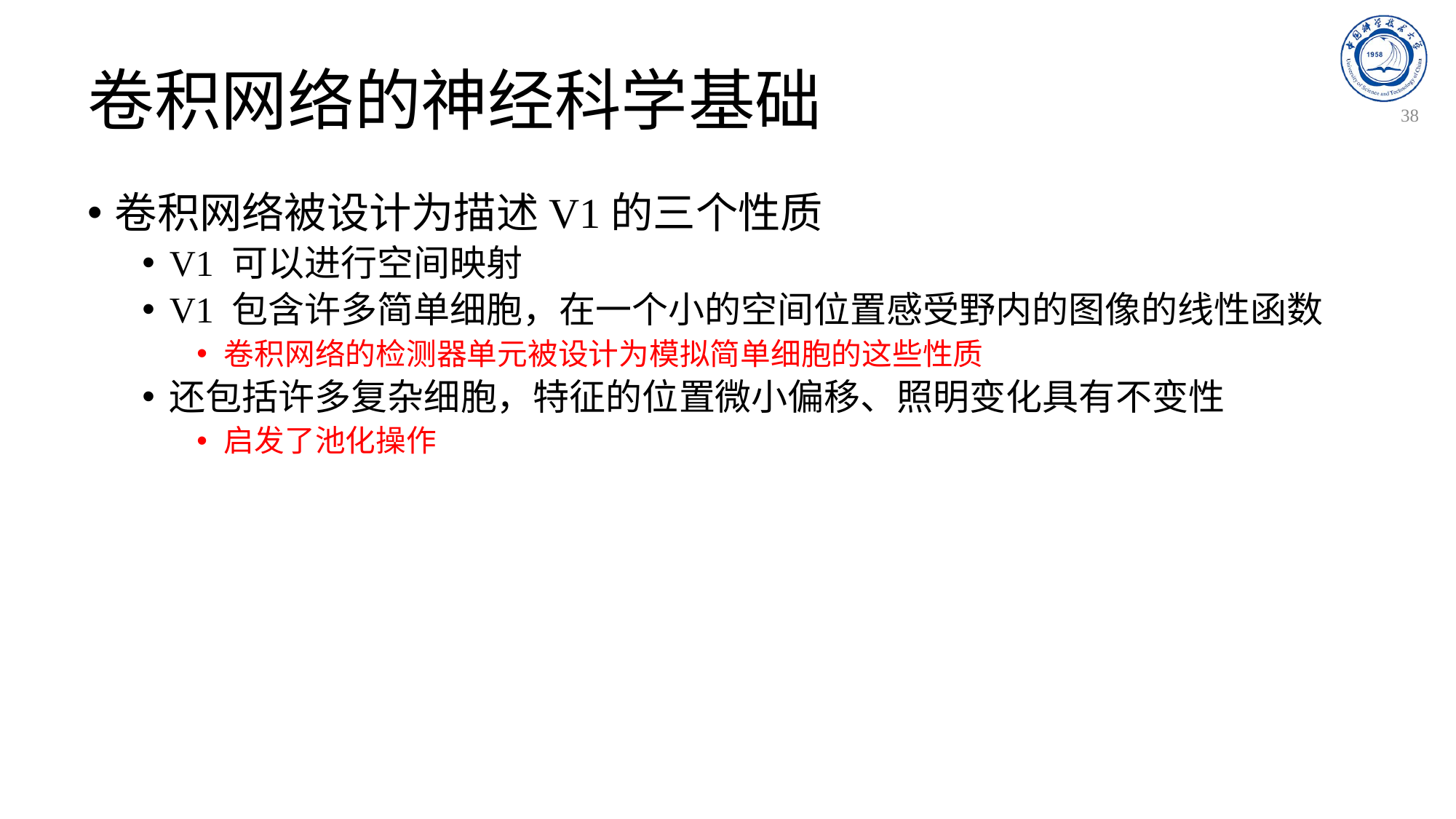

# 卷积网络的神经科学基础
38
卷积网络被设计为描述V1的三个性质
V1 可以进行空间映射
V1 包含许多简单细胞，在一个小的空间位置感受野内的图像的线性函数
卷积网络的检测器单元被设计为模拟简单细胞的这些性质
还包括许多复杂细胞，特征的位置微小偏移、照明变化具有不变性
启发了池化操作